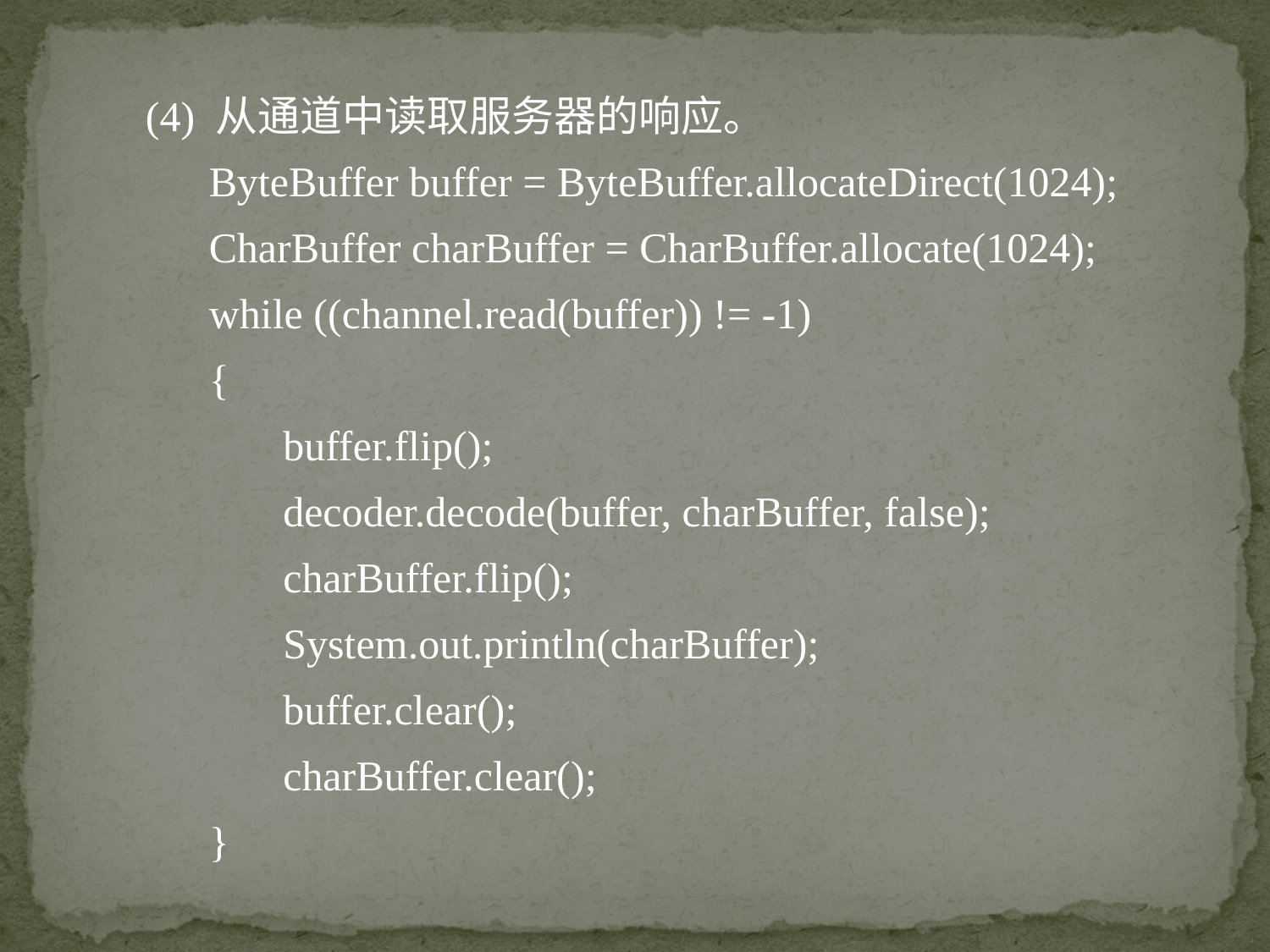

(4) 从通道中读取服务器的响应。
ByteBuffer buffer = ByteBuffer.allocateDirect(1024);
CharBuffer charBuffer = CharBuffer.allocate(1024);
while ((channel.read(buffer)) != -1)
{
 buffer.flip();
 decoder.decode(buffer, charBuffer, false);
 charBuffer.flip();
 System.out.println(charBuffer);
 buffer.clear();
 charBuffer.clear();
}